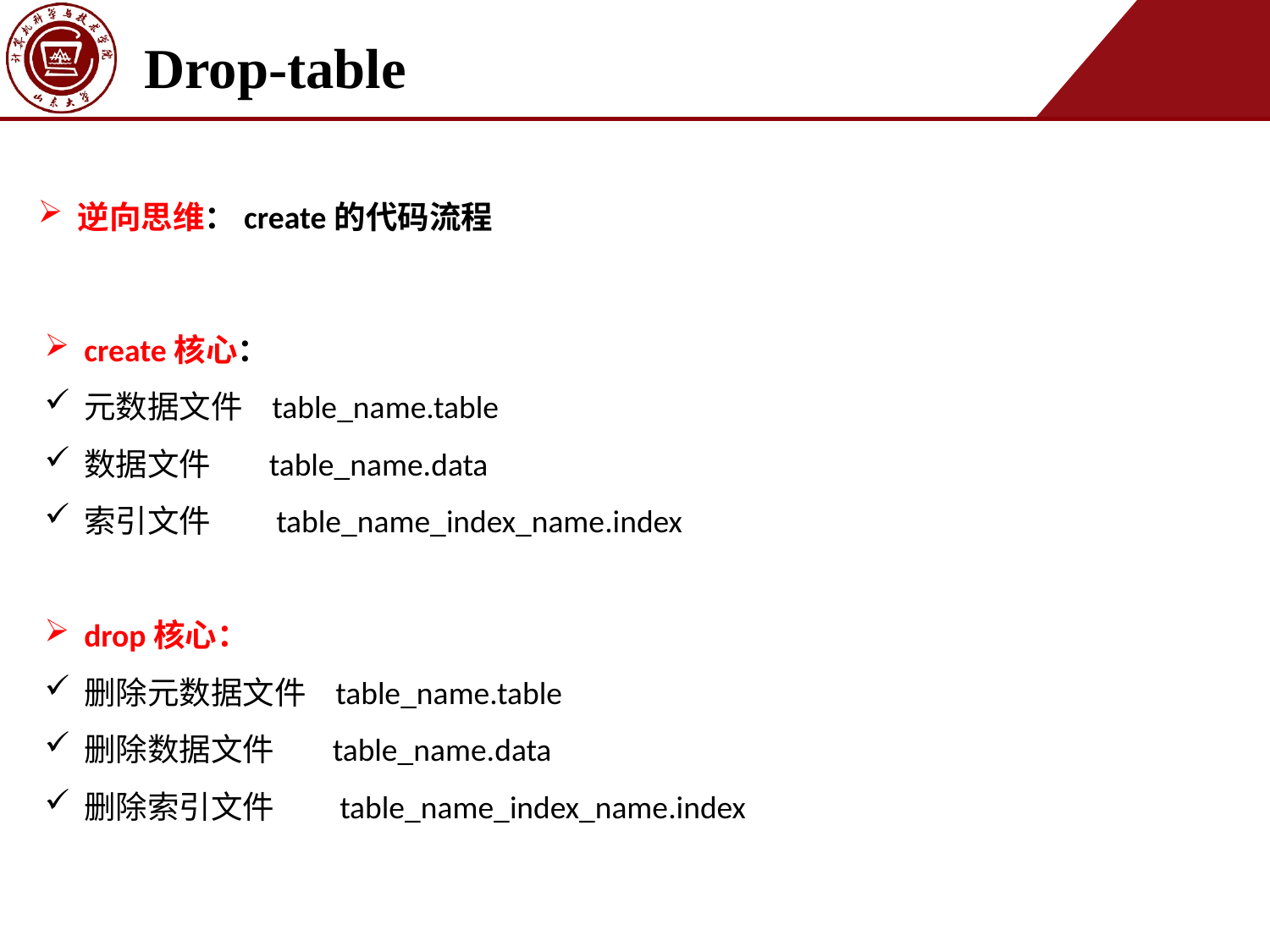

Drop-table
逆向思维：create的代码流程
create核心：
元数据文件   table_name.table
数据文件       table_name.data
索引文件        table_name_index_name.index

drop核心：
删除元数据文件   table_name.table
删除数据文件       table_name.data
删除索引文件        table_name_index_name.index